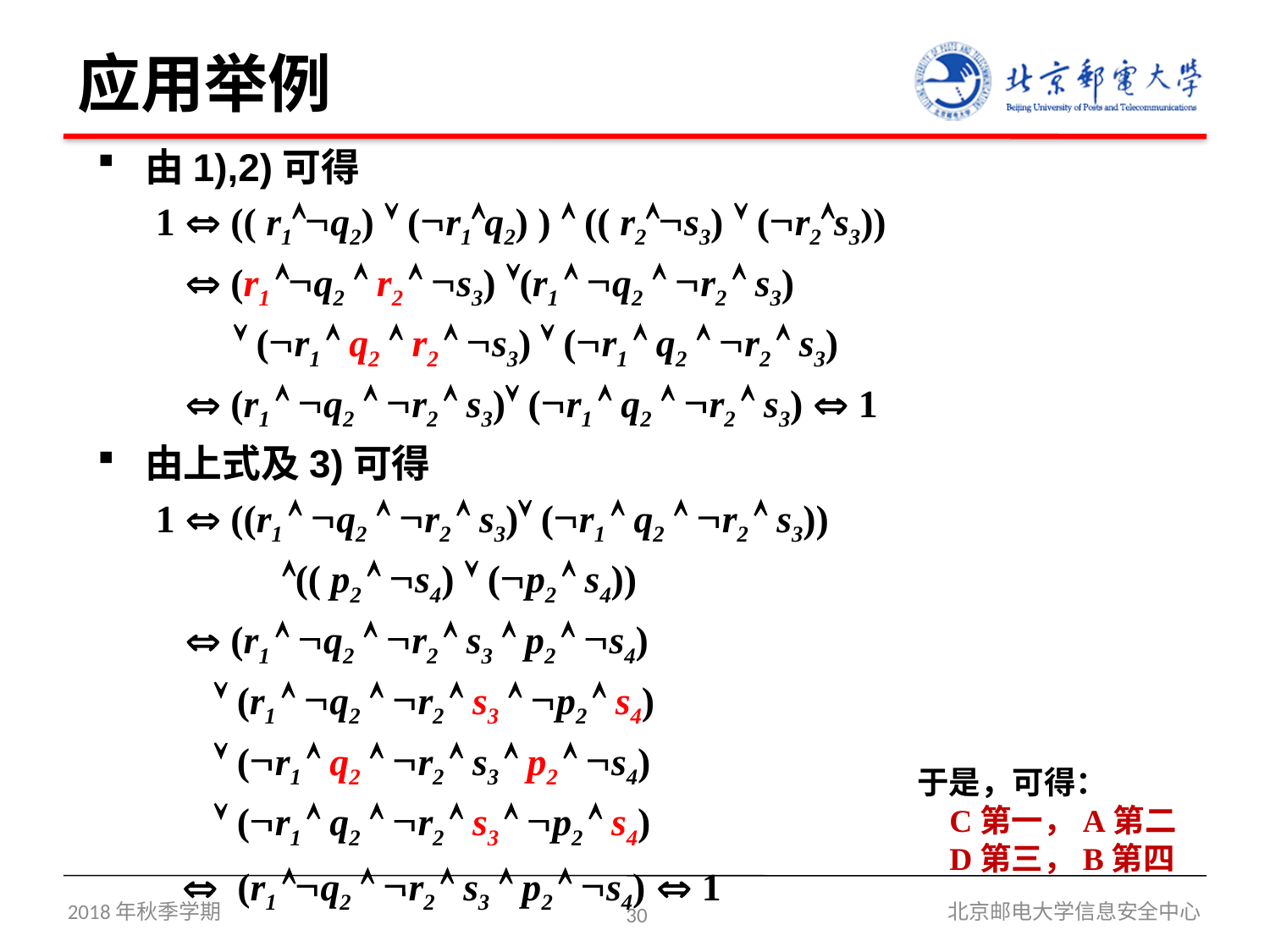

# 应用举例
由1),2)可得
      1 ⇔ (( r1∧¬q2) ∨ (¬r1∧q2) ) ∧ (( r2∧¬s3) ∨ (¬r2∧s3))
         ⇔ (r1 ∧¬q2 ∧ r2 ∧ ¬s3) ∨(r1 ∧ ¬q2 ∧ ¬r2 ∧ s3)
              ∨ (¬r1 ∧ q2 ∧ r2 ∧ ¬s3) ∨ (¬r1 ∧ q2 ∧ ¬r2 ∧ s3)
         ⇔ (r1 ∧ ¬q2 ∧ ¬r2 ∧ s3)∨ (¬r1 ∧ q2 ∧ ¬r2 ∧ s3) ⇔ 1
由上式及3)可得
      1 ⇔ ((r1 ∧ ¬q2 ∧ ¬r2 ∧ s3)∨ (¬r1 ∧ q2 ∧ ¬r2 ∧ s3))
                   ∧(( p2 ∧ ¬s4) ∨ (¬p2 ∧ s4))
         ⇔ (r1 ∧ ¬q2 ∧ ¬r2 ∧ s3 ∧ p2 ∧ ¬s4)
            ∨ (r1 ∧ ¬q2 ∧ ¬r2 ∧ s3 ∧ ¬p2 ∧ s4)
            ∨ (¬r1 ∧ q2 ∧ ¬r2 ∧ s3 ∧ p2 ∧ ¬s4)
            ∨ (¬r1 ∧ q2 ∧ ¬r2 ∧ s3 ∧ ¬p2 ∧ s4)
        ⇔  (r1 ∧¬q2 ∧ ¬r2 ∧ s3 ∧ p2 ∧ ¬s4) ⇔ 1

于是，可得：
    C第一，A第二
    D第三，B第四
2018年秋季学期
30